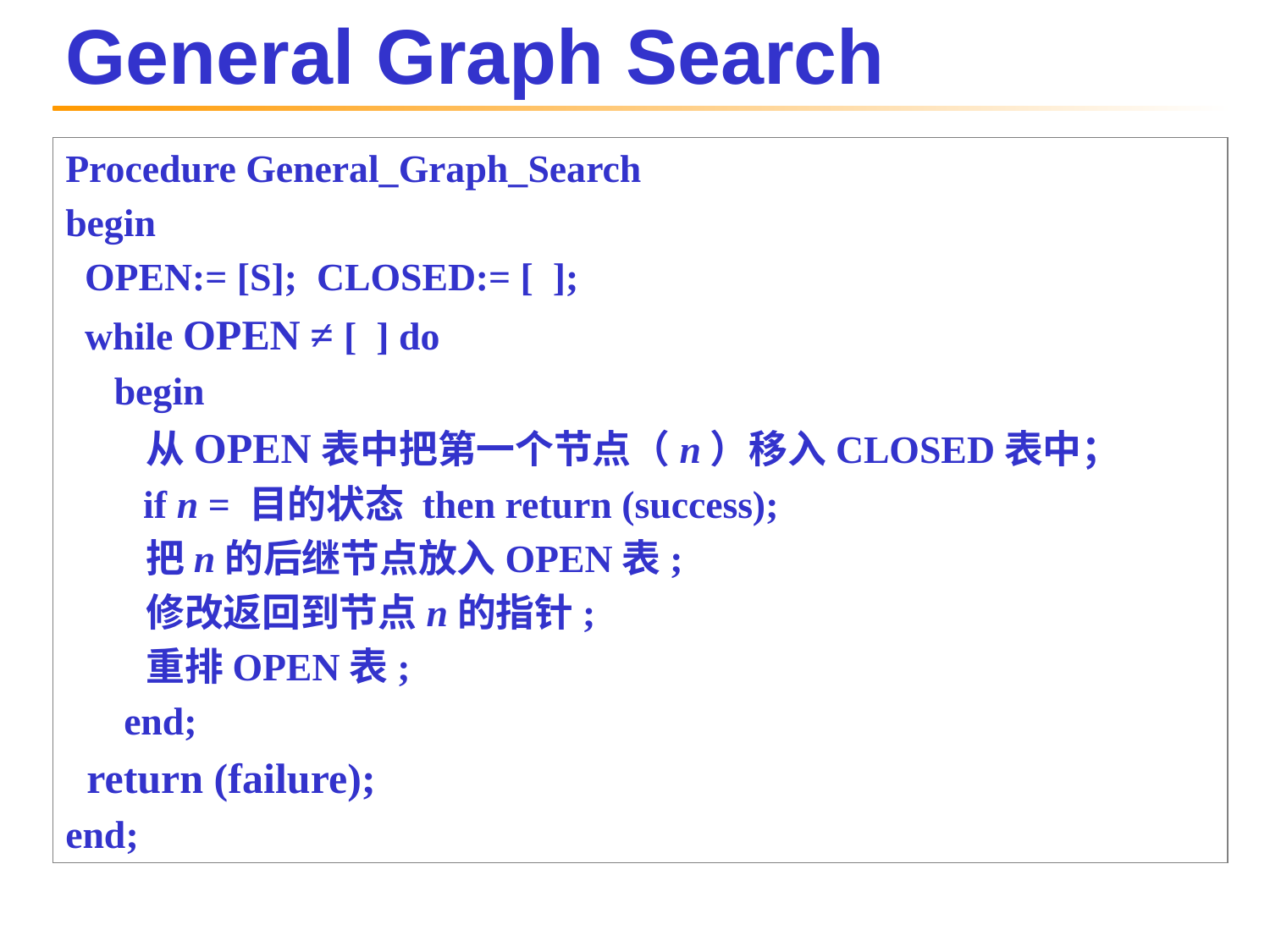

# General Graph Search
Procedure General_Graph_Search
begin
  OPEN:= [S];  CLOSED:= [  ];
  while OPEN ≠ [  ] do
     begin
        从OPEN表中把第一个节点（n）移入CLOSED表中；
        if n = 目的状态 then return (success);
        把n的后继节点放入OPEN表;
        修改返回到节点n的指针;
        重排OPEN表;
      end;
  return (failure);
end;